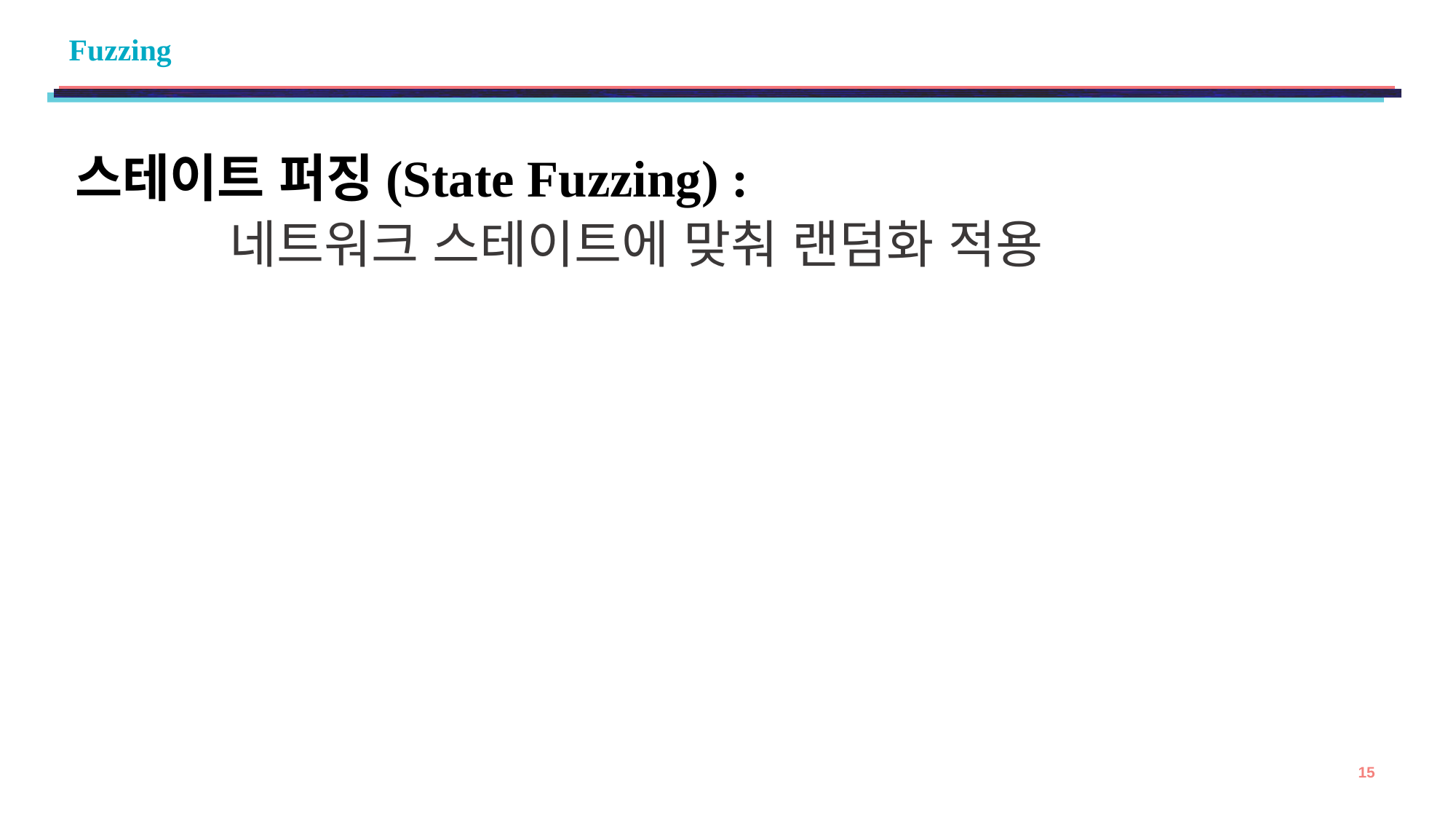

# Fuzzing
스테이트 퍼징(State Fuzzing) :
		네트워크 스테이트에 맞춰 랜덤화 적용